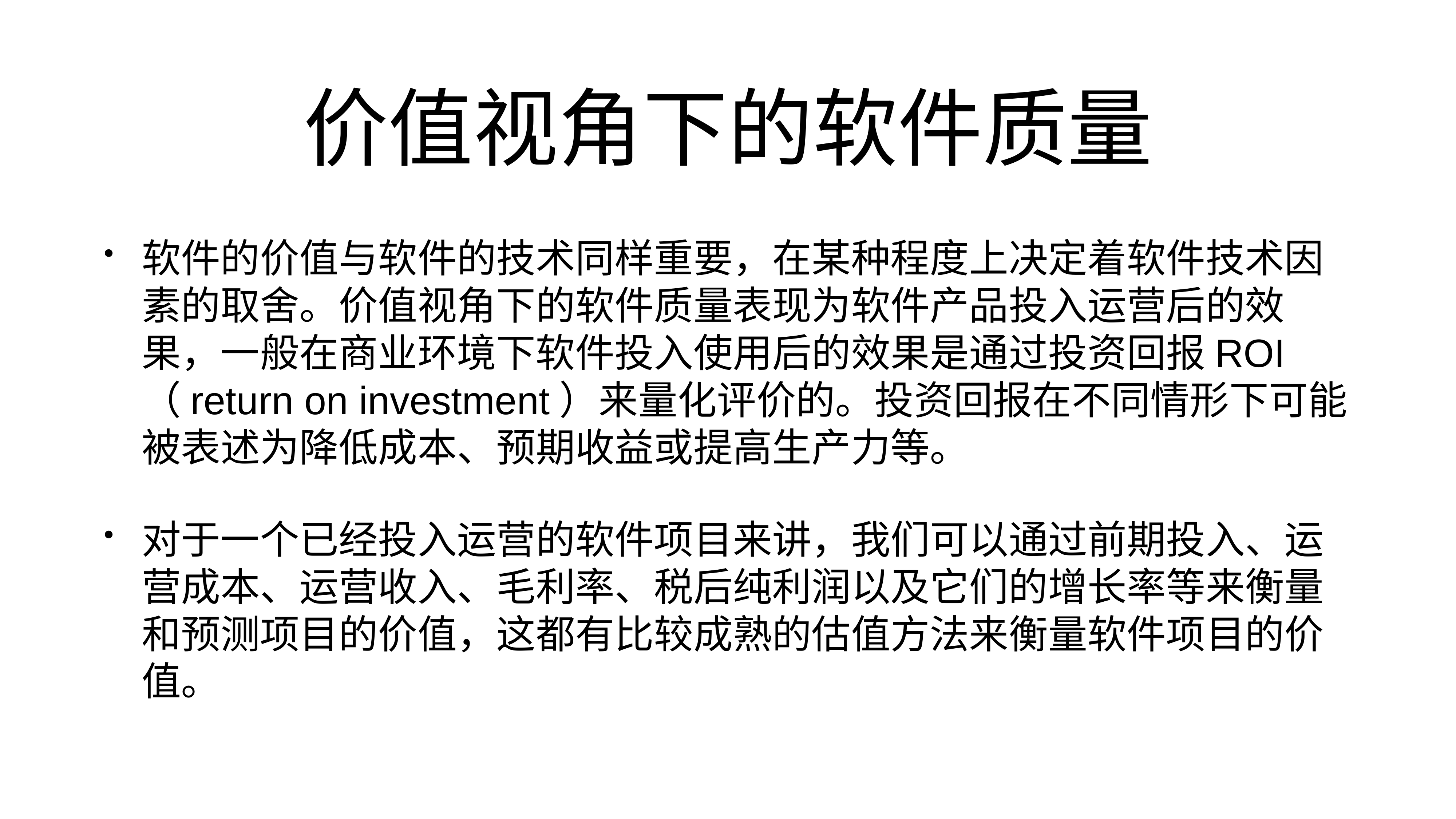

# 价值视角下的软件质量
软件的价值与软件的技术同样重要，在某种程度上决定着软件技术因素的取舍。价值视角下的软件质量表现为软件产品投入运营后的效果，一般在商业环境下软件投入使用后的效果是通过投资回报ROI（return on investment）来量化评价的。投资回报在不同情形下可能被表述为降低成本、预期收益或提高生产力等。
对于一个已经投入运营的软件项目来讲，我们可以通过前期投入、运营成本、运营收入、毛利率、税后纯利润以及它们的增长率等来衡量和预测项目的价值，这都有比较成熟的估值方法来衡量软件项目的价值。